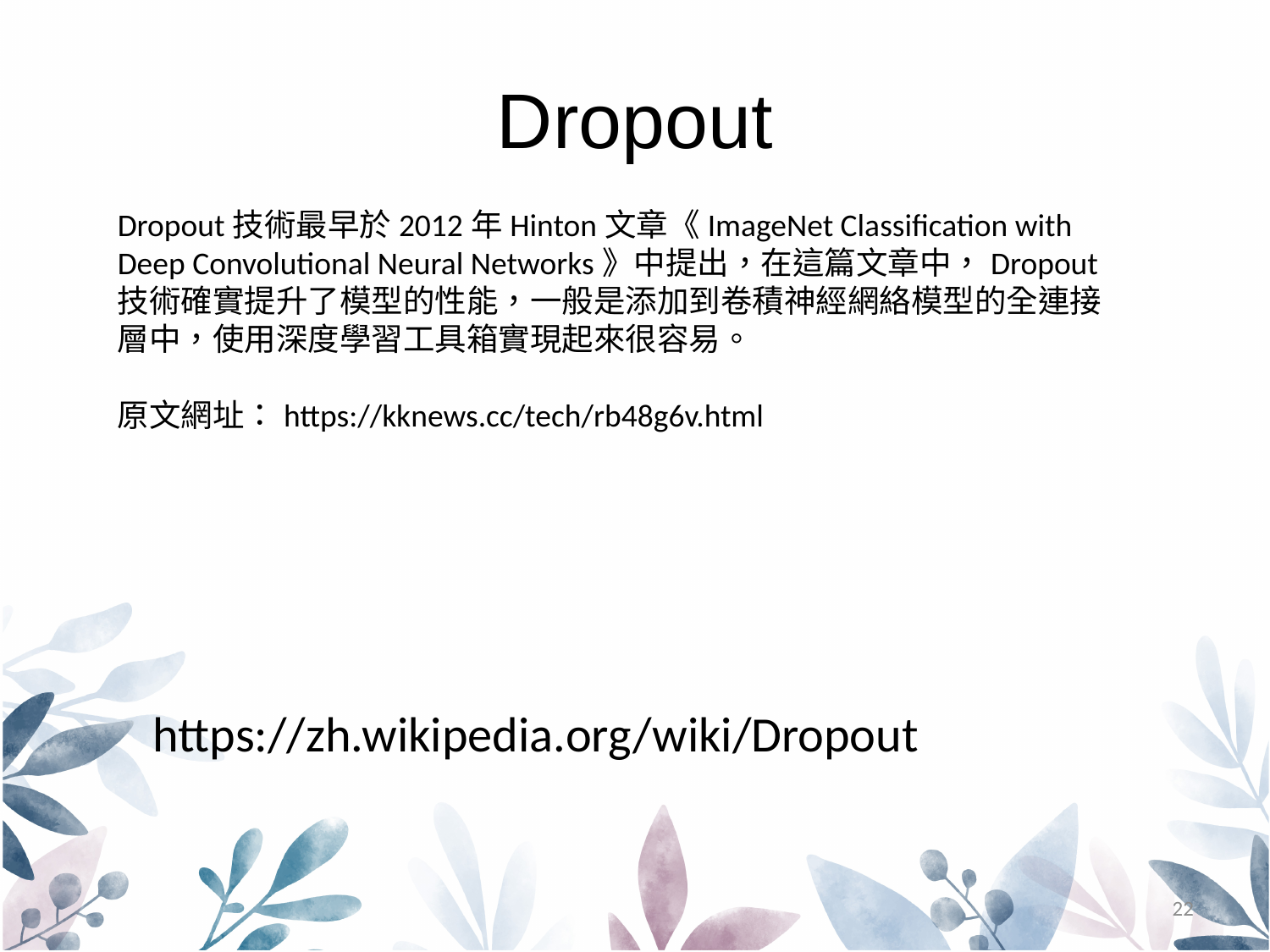

# Dropout
Dropout技術最早於2012年Hinton文章《ImageNet Classification with Deep Convolutional Neural Networks》中提出，在這篇文章中，Dropout技術確實提升了模型的性能，一般是添加到卷積神經網絡模型的全連接層中，使用深度學習工具箱實現起來很容易。

原文網址：https://kknews.cc/tech/rb48g6v.html
https://zh.wikipedia.org/wiki/Dropout
22